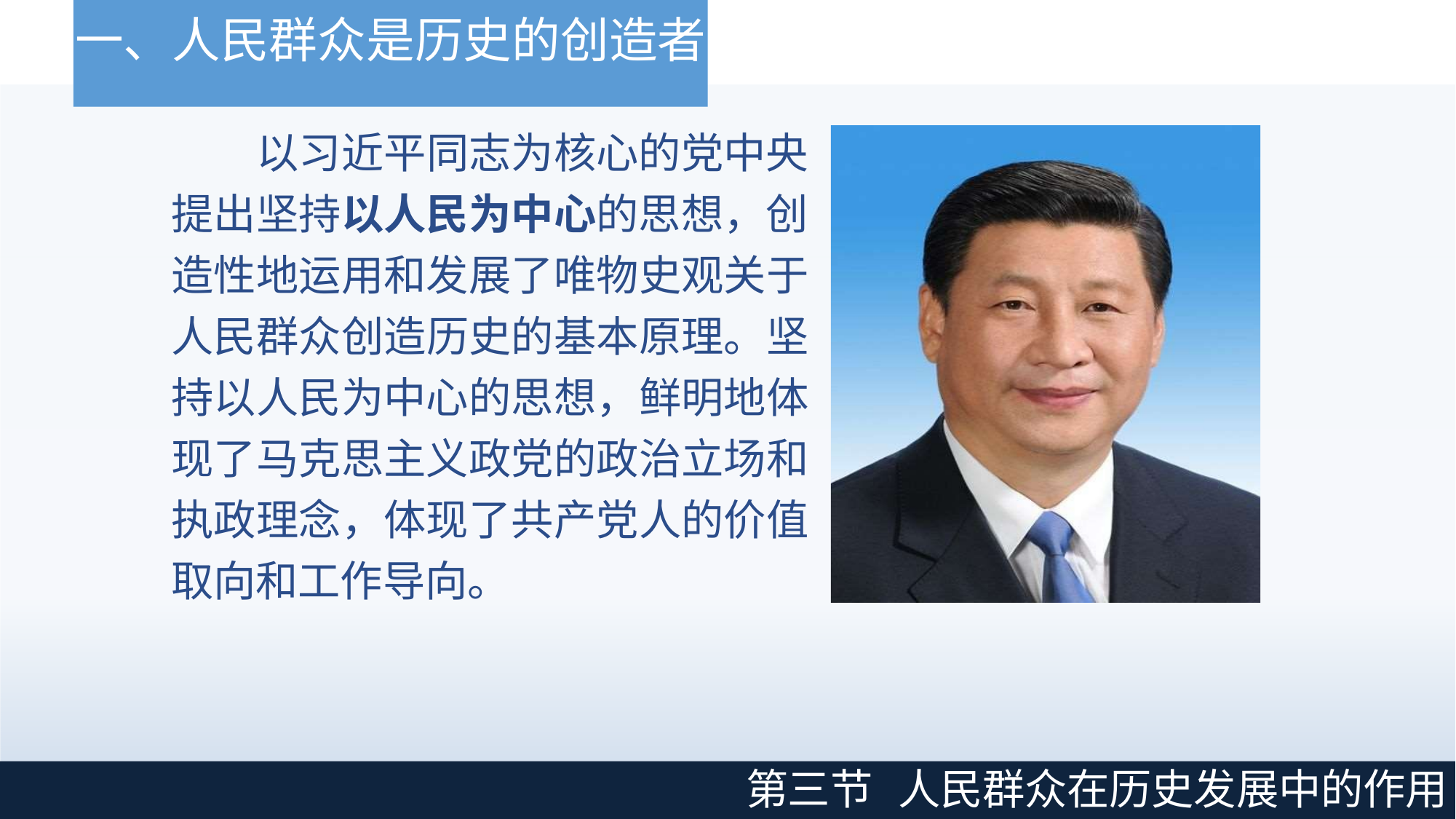

# 一、人民群众是历史的创造者

以习近平同志为核心的党中央 提出坚持以人民为中心的思想，创 造性地运用和发展了唯物史观关于 人民群众创造历史的基本原理。坚 持以人民为中心的思想，鲜明地体 现了马克思主义政党的政治立场和 执政理念，体现了共产党人的价值 取向和工作导向。

第三节
人民群众在历史发展中的作用